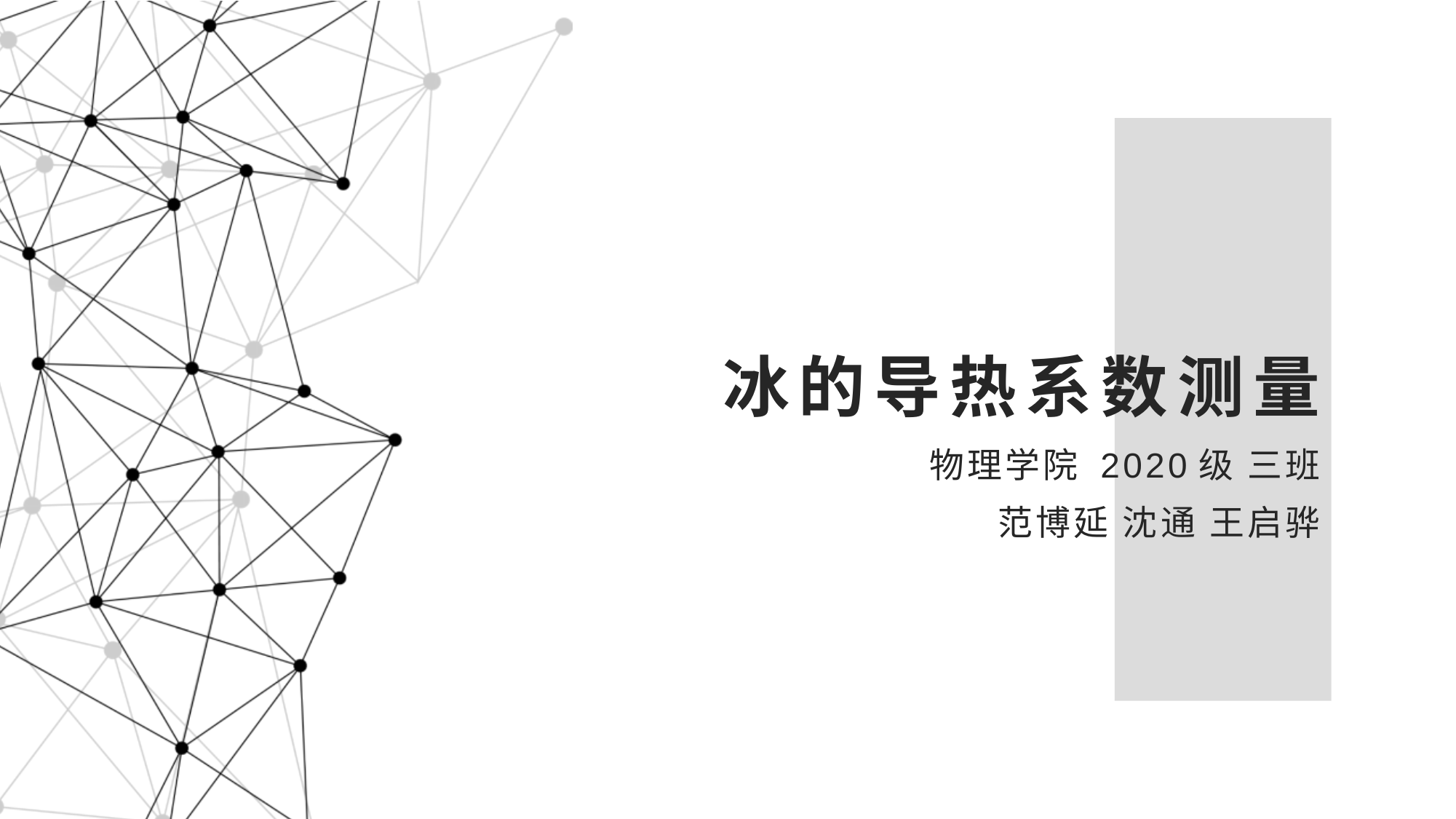

# 冰的导热系数测量
物理学院 2020级 三班
范博延 沈通 王启骅